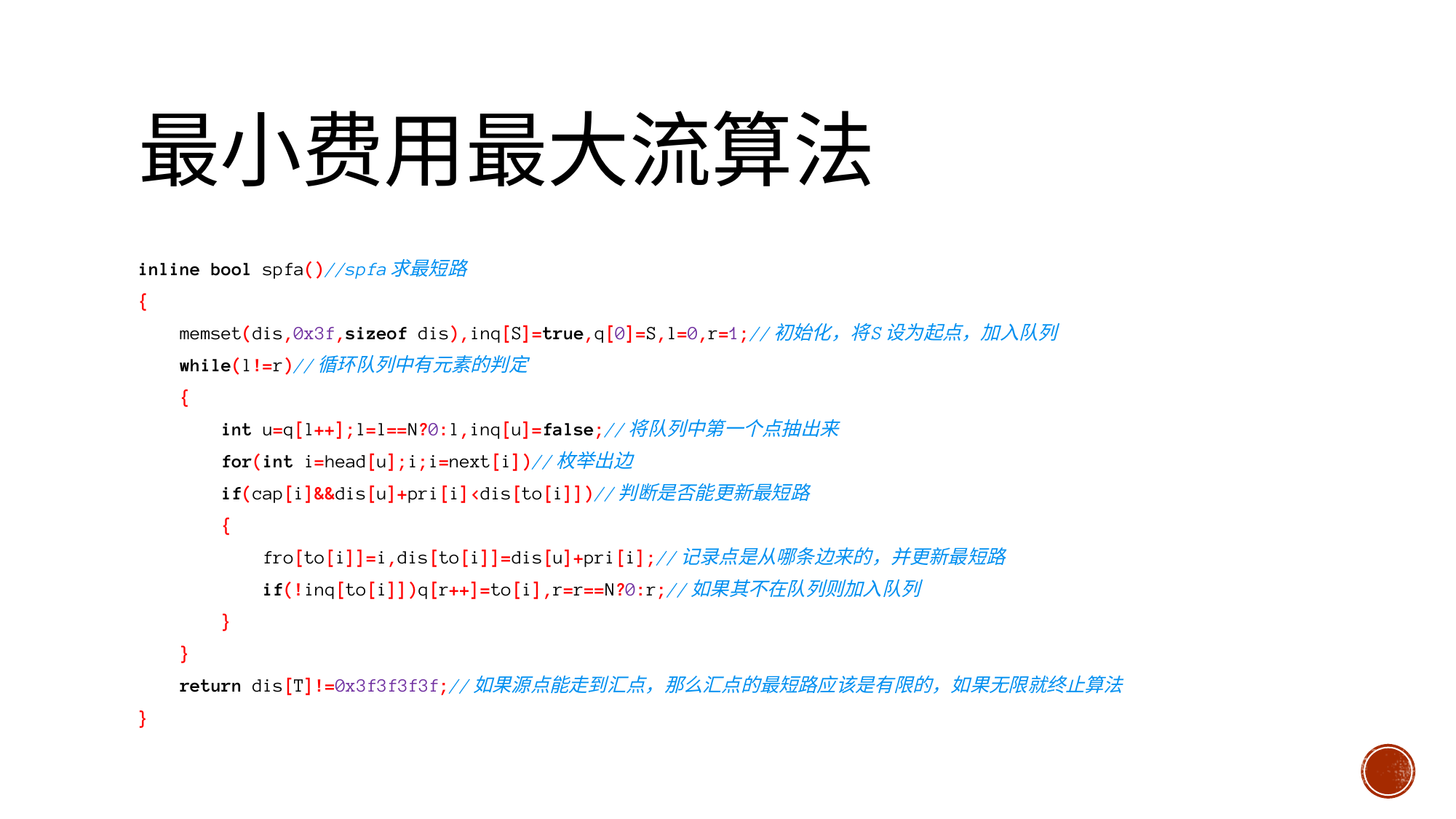

# 最小费用最大流算法
inline bool spfa()//spfa求最短路
{
    memset(dis,0x3f,sizeof dis),inq[S]=true,q[0]=S,l=0,r=1;//初始化，将S设为起点，加入队列
    while(l!=r)//循环队列中有元素的判定
    {
        int u=q[l++];l=l==N?0:l,inq[u]=false;//将队列中第一个点抽出来
        for(int i=head[u];i;i=next[i])//枚举出边
        if(cap[i]&&dis[u]+pri[i]<dis[to[i]])//判断是否能更新最短路
        {
            fro[to[i]]=i,dis[to[i]]=dis[u]+pri[i];//记录点是从哪条边来的，并更新最短路
            if(!inq[to[i]])q[r++]=to[i],r=r==N?0:r;//如果其不在队列则加入队列
        }
    }
    return dis[T]!=0x3f3f3f3f;//如果源点能走到汇点，那么汇点的最短路应该是有限的，如果无限就终止算法
}